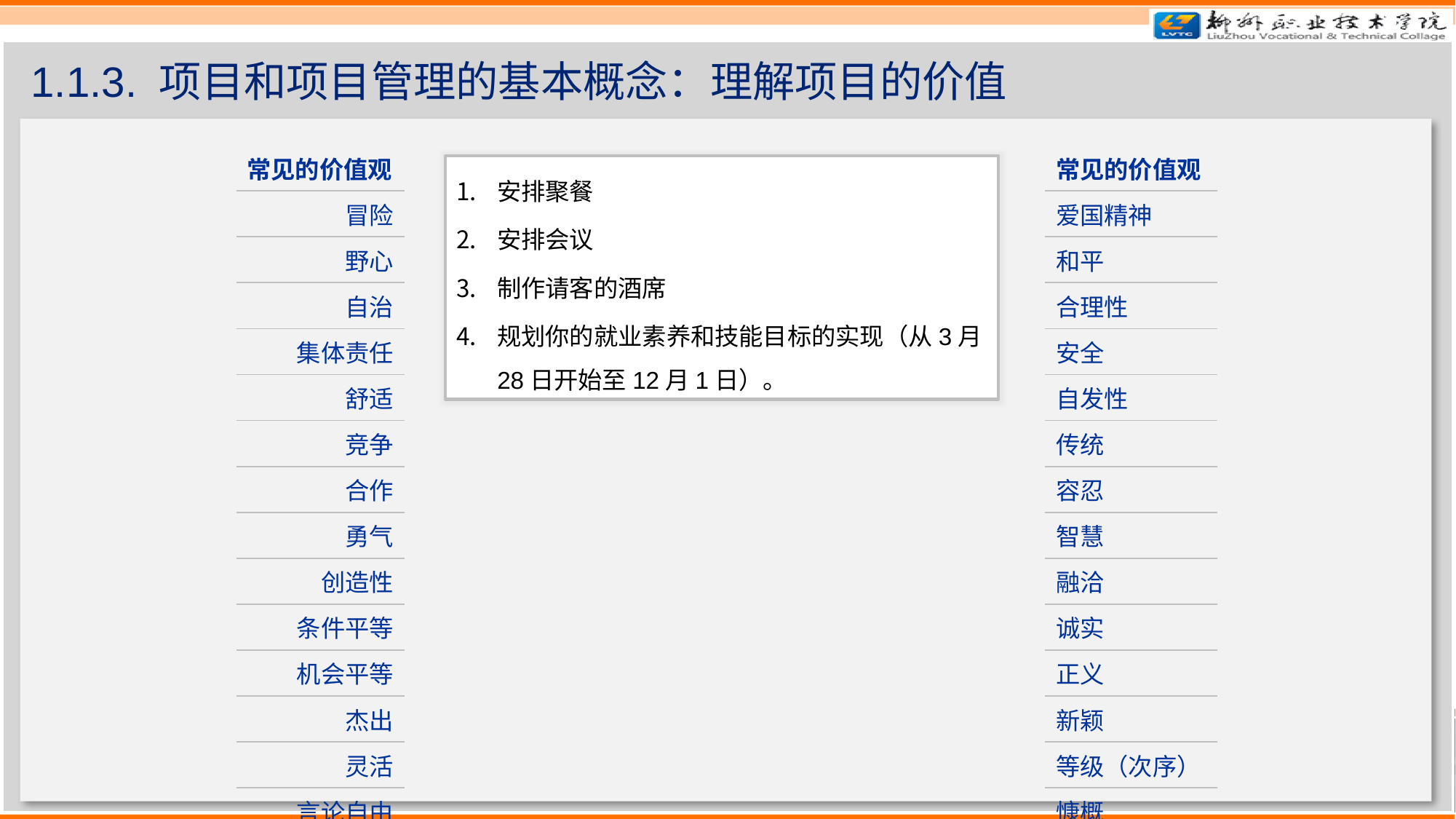

# 1.1.3. 项目和项目管理的基本概念：理解项目的价值
| 常见的价值观 |
| --- |
| 冒险 |
| 野心 |
| 自治 |
| 集体责任 |
| 舒适 |
| 竞争 |
| 合作 |
| 勇气 |
| 创造性 |
| 条件平等 |
| 机会平等 |
| 杰出 |
| 灵活 |
| 言论自由 |
| 常见的价值观 |
| --- |
| 爱国精神 |
| 和平 |
| 合理性 |
| 安全 |
| 自发性 |
| 传统 |
| 容忍 |
| 智慧 |
| 融洽 |
| 诚实 |
| 正义 |
| 新颖 |
| 等级（次序） |
| 慷概 |
安排聚餐
安排会议
制作请客的酒席
规划你的就业素养和技能目标的实现（从3月28日开始至12月1日）。